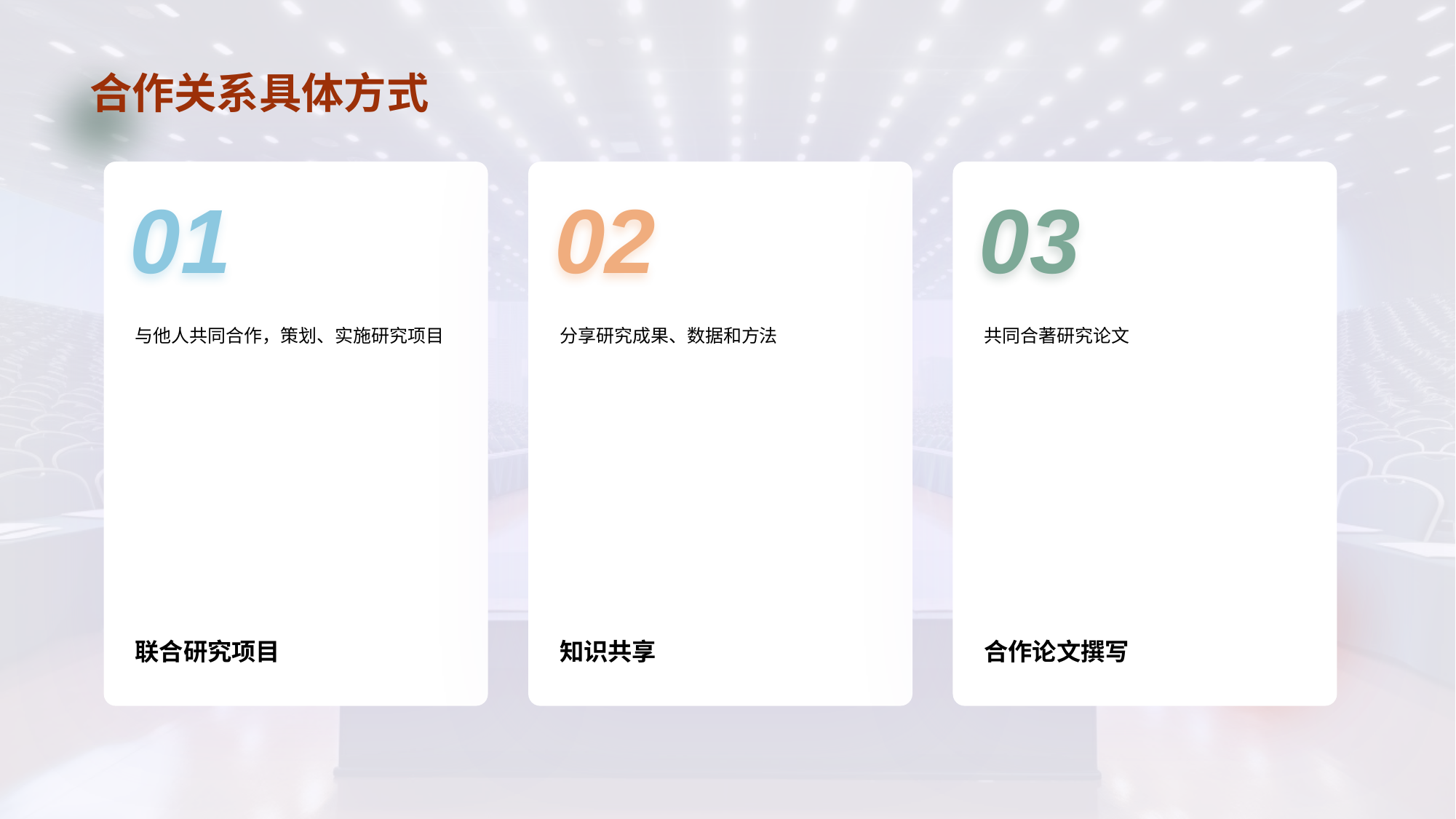

与他人共同合作，策划、实施研究项目
联合研究项目
01

分享研究成果、数据和方法
知识共享
02

共同合著研究论文
合作论文撰写
03

# 合作关系具体方式